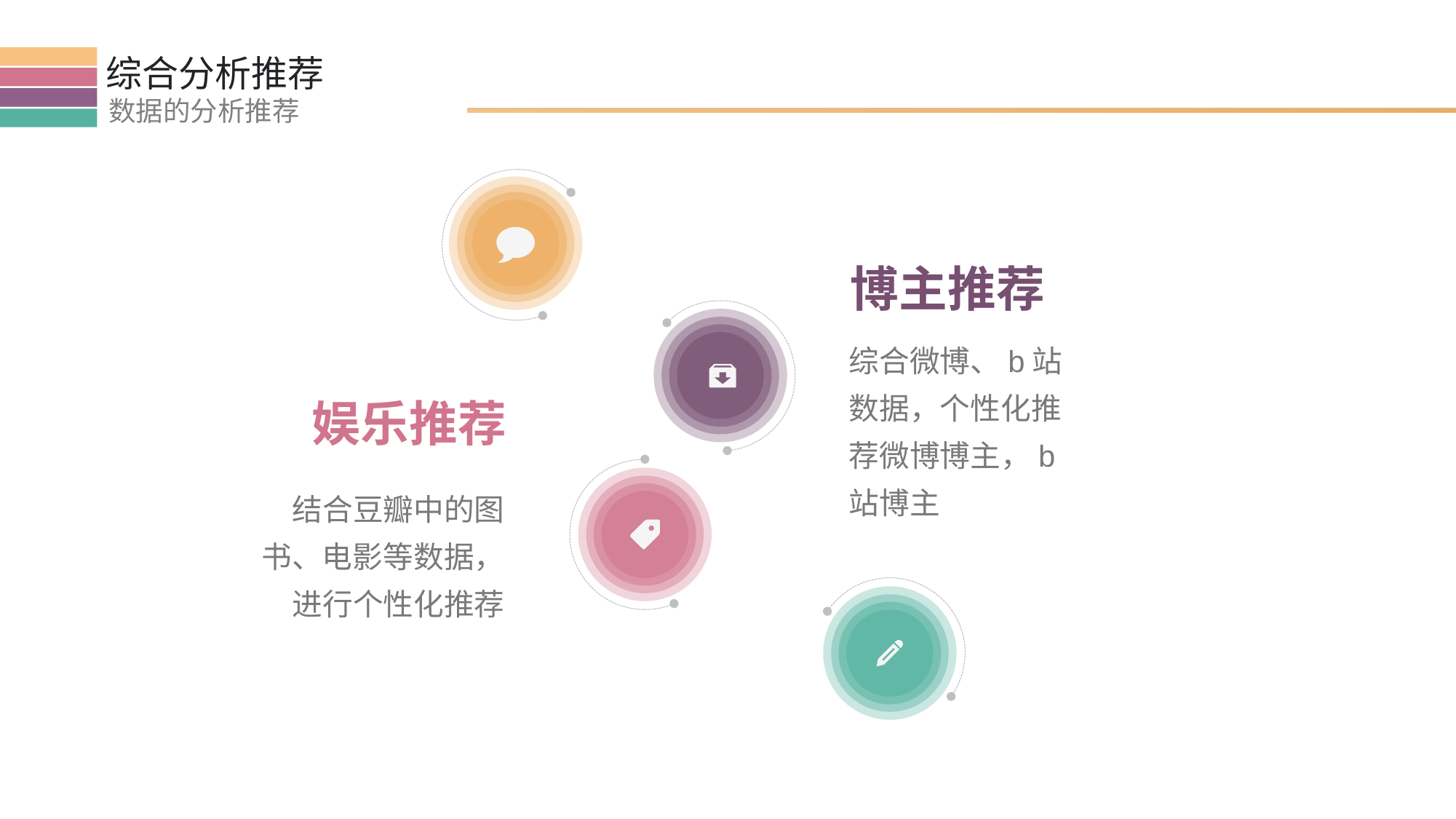

综合分析推荐

数据的分析推荐

博主推荐

综合微博、b站数据，个性化推荐微博博主，b站博主
娱乐推荐

结合豆瓣中的图书、电影等数据，进行个性化推荐